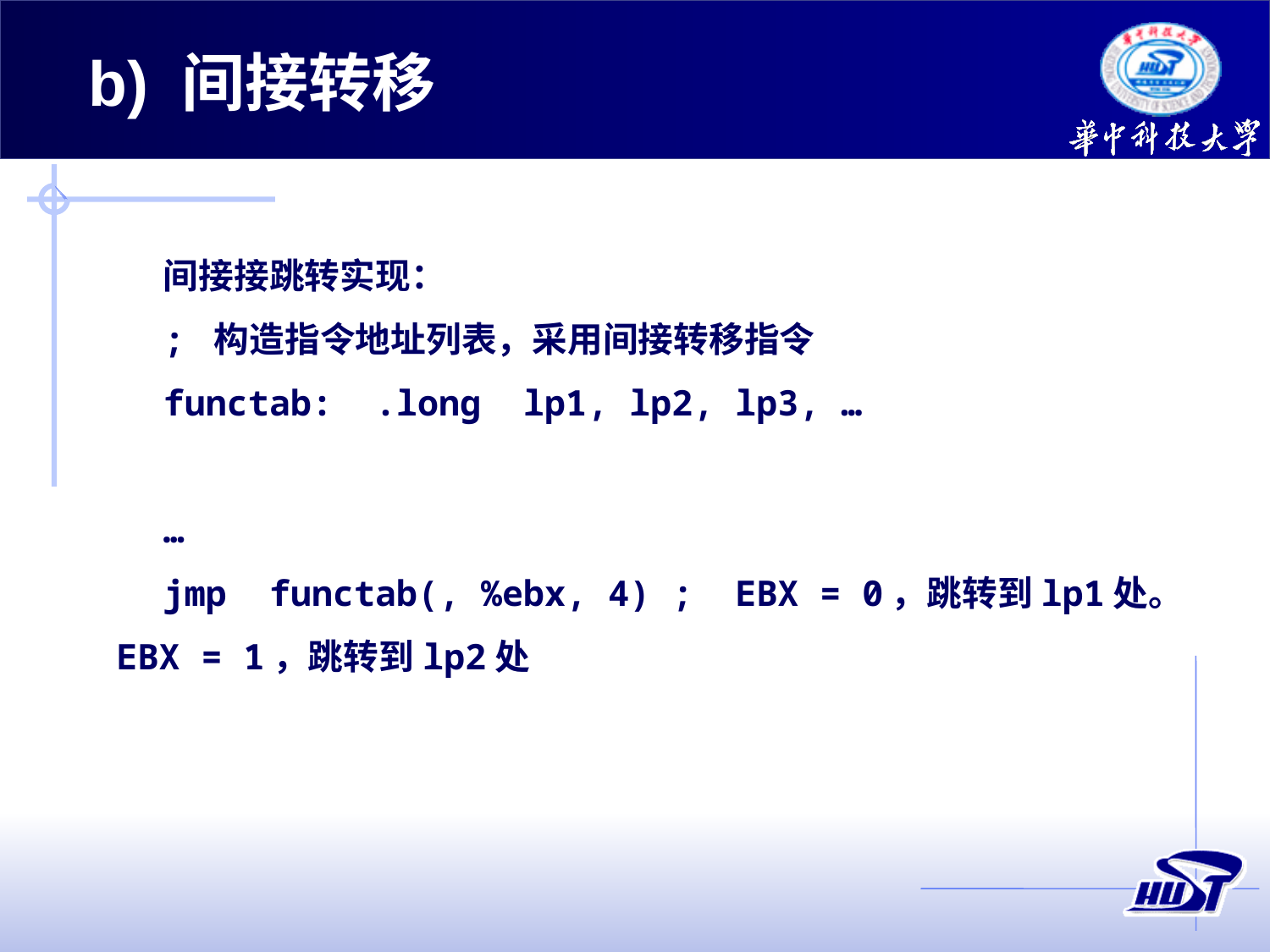

b) 间接转移
间接接跳转实现：
; 构造指令地址列表，采用间接转移指令
functab:  .long  lp1, lp2, lp3, …

…
jmp  functab(, %ebx, 4) ;  EBX = 0，跳转到lp1处。 EBX = 1，跳转到lp2处